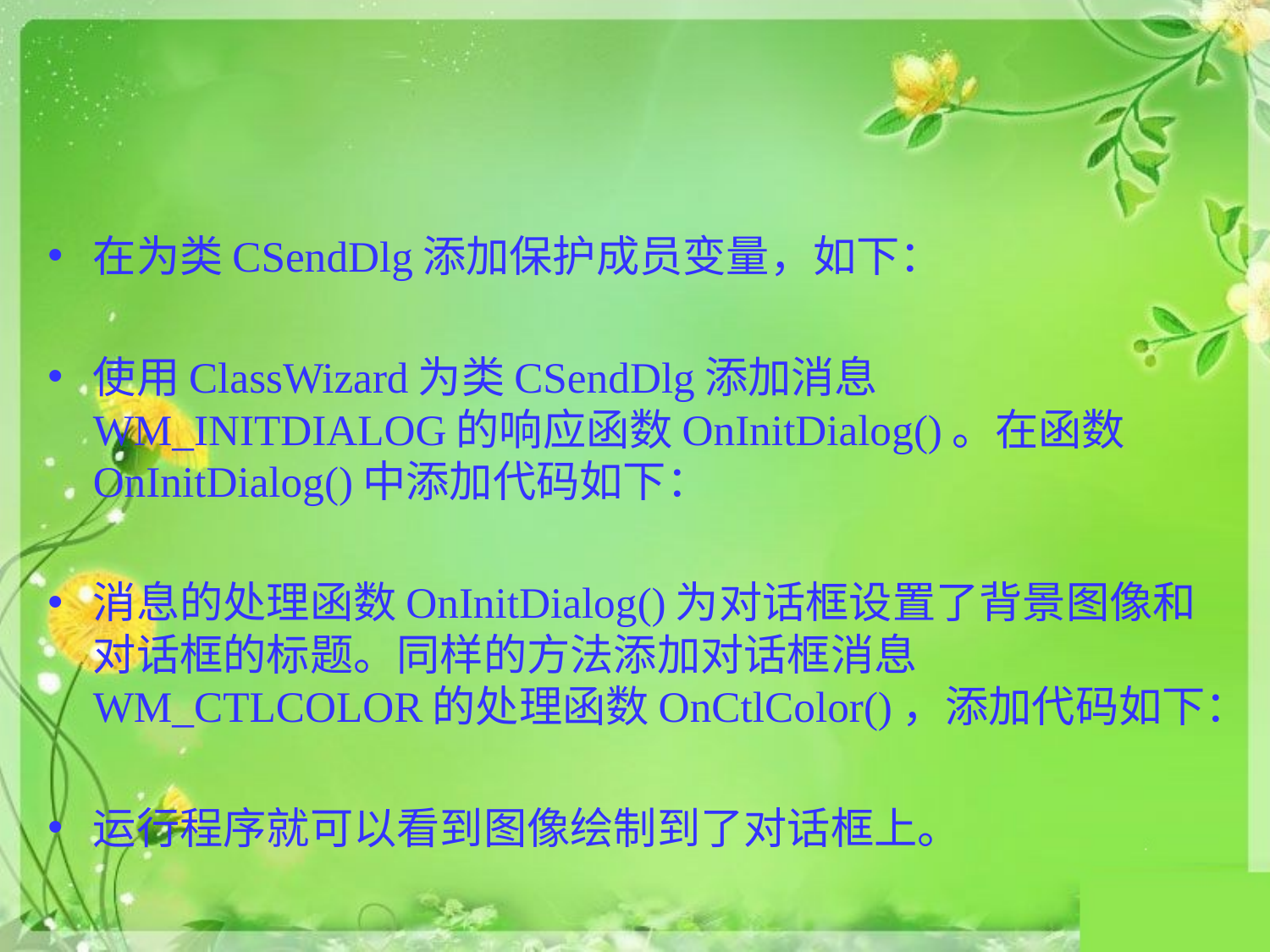

#
在为类CSendDlg添加保护成员变量，如下：

使用ClassWizard为类CSendDlg添加消息WM_INITDIALOG的响应函数OnInitDialog()。在函数OnInitDialog()中添加代码如下：

消息的处理函数OnInitDialog()为对话框设置了背景图像和对话框的标题。同样的方法添加对话框消息WM_CTLCOLOR的处理函数OnCtlColor()，添加代码如下：

运行程序就可以看到图像绘制到了对话框上。